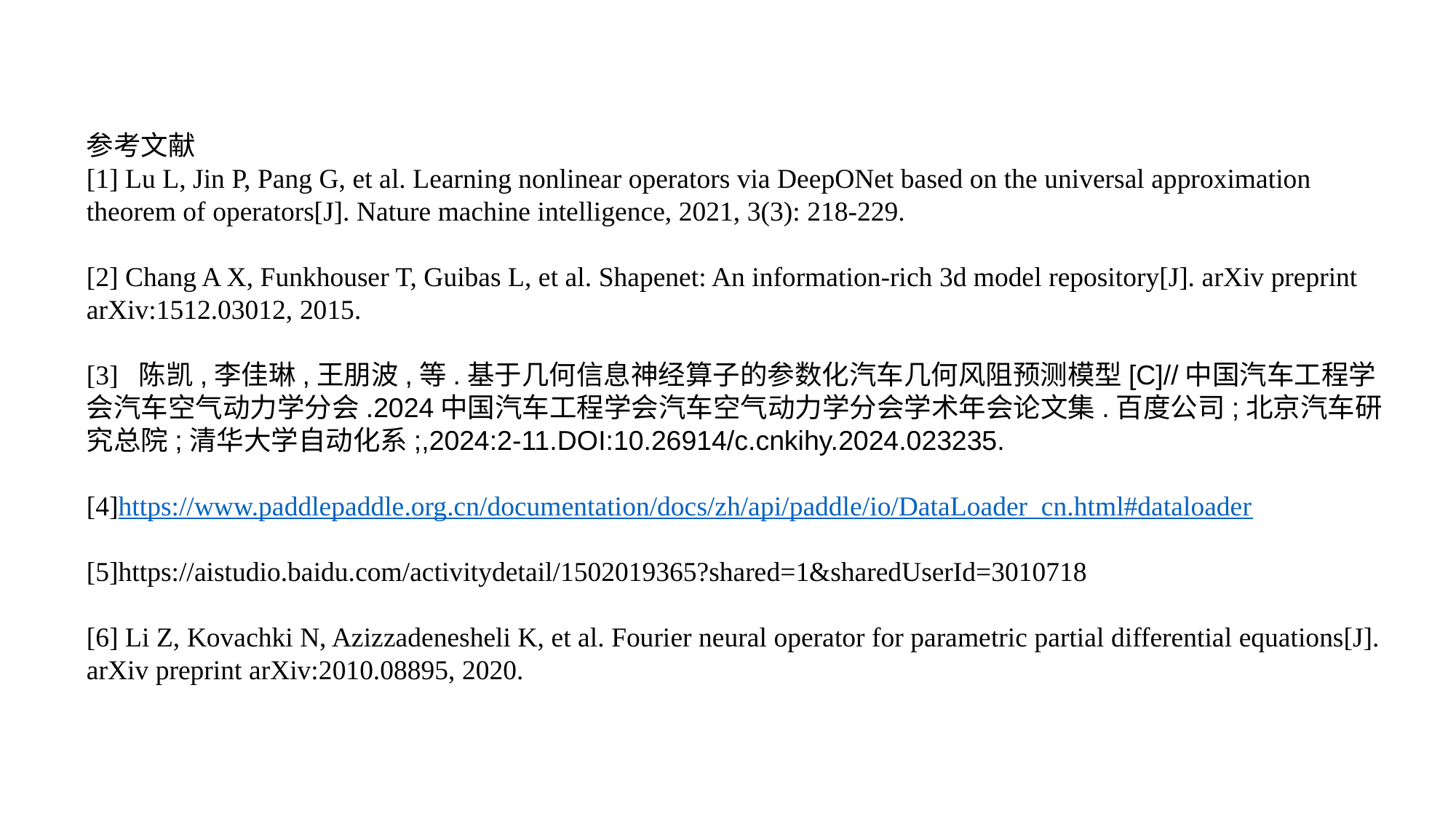

参考文献
[1] Lu L, Jin P, Pang G, et al. Learning nonlinear operators via DeepONet based on the universal approximation theorem of operators[J]. Nature machine intelligence, 2021, 3(3): 218-229.

[2] Chang A X, Funkhouser T, Guibas L, et al. Shapenet: An information-rich 3d model repository[J]. arXiv preprint arXiv:1512.03012, 2015.

[3]  陈凯,李佳琳,王朋波,等.基于几何信息神经算子的参数化汽车几何风阻预测模型[C]//中国汽车工程学会汽车空气动力学分会.2024中国汽车工程学会汽车空气动力学分会学术年会论文集.百度公司;北京汽车研究总院;清华大学自动化系;,2024:2-11.DOI:10.26914/c.cnkihy.2024.023235.

[4]https://www.paddlepaddle.org.cn/documentation/docs/zh/api/paddle/io/DataLoader_cn.html#dataloader

﻿[5]https://aistudio.baidu.com/activitydetail/1502019365?shared=1&sharedUserId=3010718

[6] Li Z, Kovachki N, Azizzadenesheli K, et al. Fourier neural operator for parametric partial differential equations[J]. arXiv preprint arXiv:2010.08895, 2020.